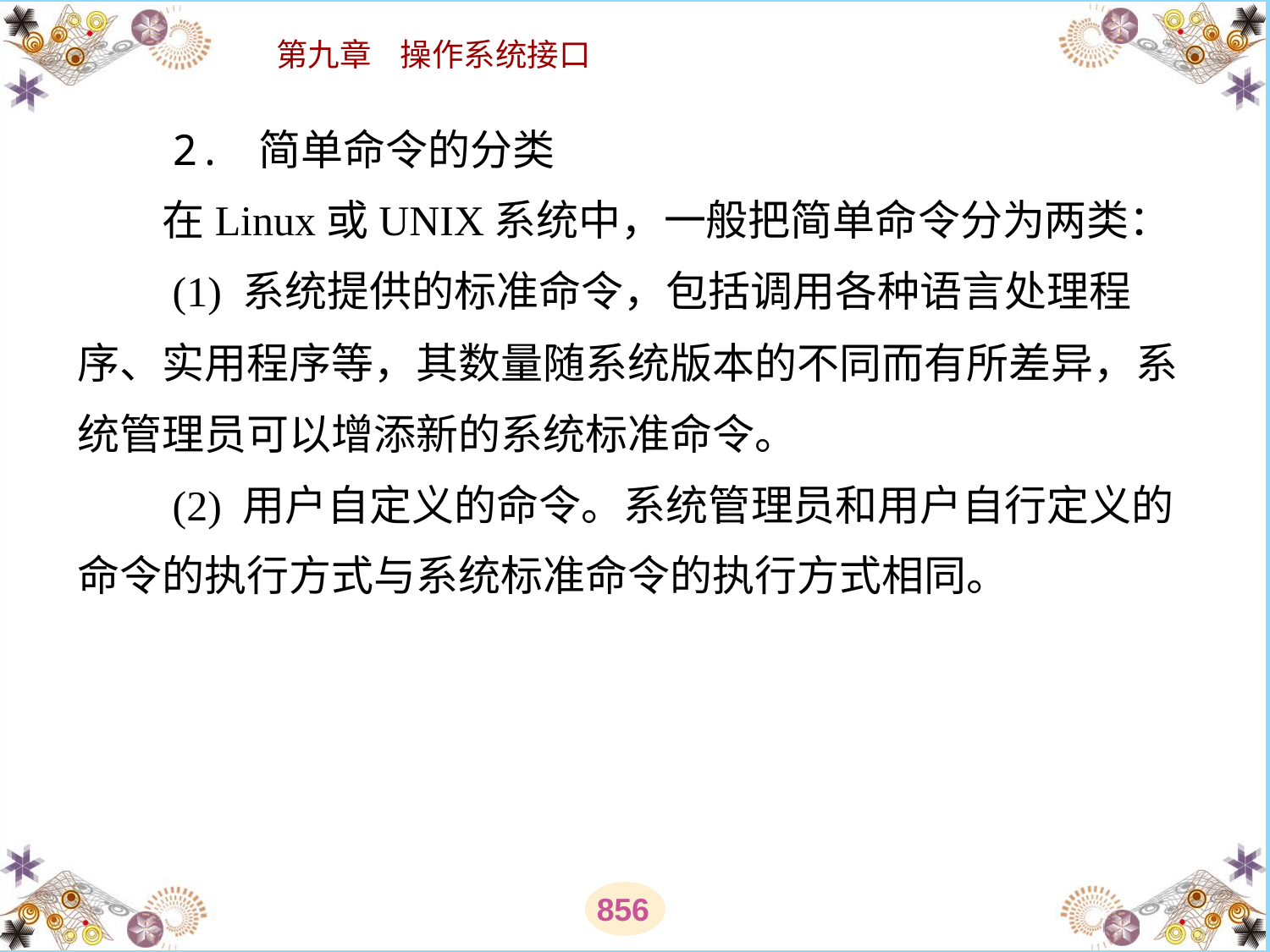

# 2. 简单命令的分类 　　在Linux或UNIX系统中，一般把简单命令分为两类： 　　(1) 系统提供的标准命令，包括调用各种语言处理程序、实用程序等，其数量随系统版本的不同而有所差异，系统管理员可以增添新的系统标准命令。 　　(2) 用户自定义的命令。系统管理员和用户自行定义的命令的执行方式与系统标准命令的执行方式相同。